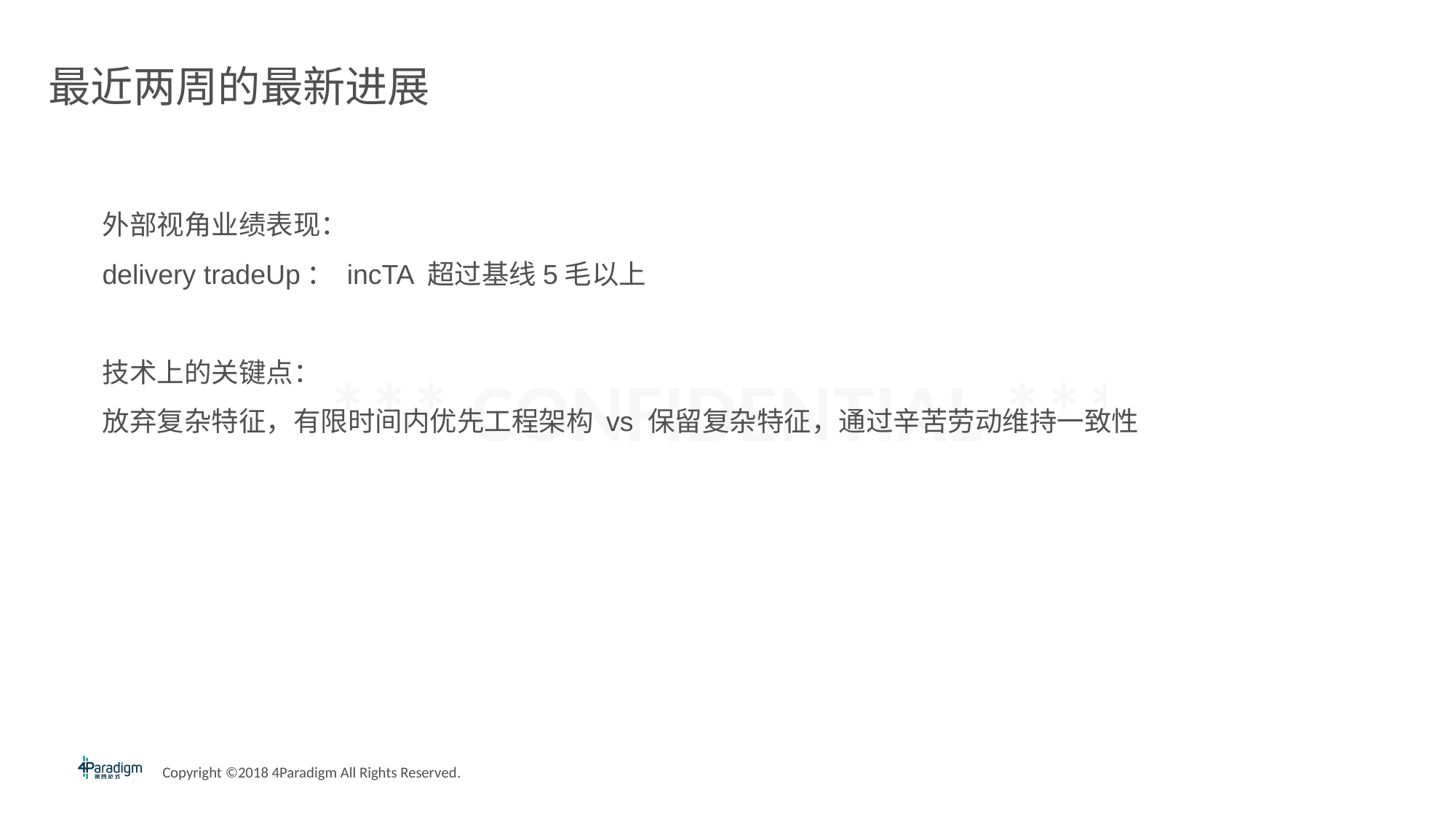

# 最近两周的最新进展
外部视角业绩表现：
delivery tradeUp： incTA 超过基线5毛以上

技术上的关键点：
放弃复杂特征，有限时间内优先工程架构 vs 保留复杂特征，通过辛苦劳动维持一致性